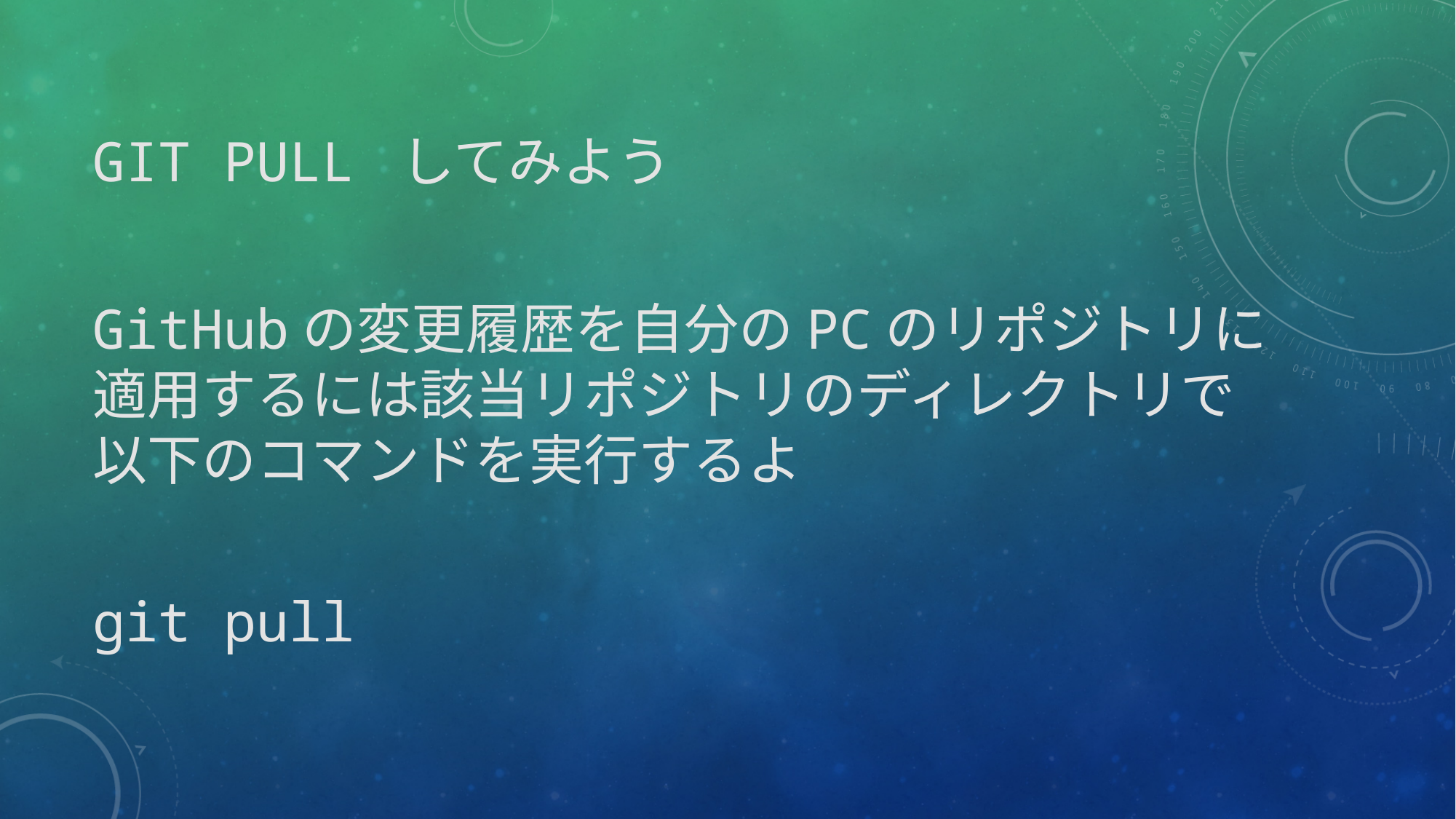

# git pull してみよう
GitHubの変更履歴を自分のPCのリポジトリに適用するには該当リポジトリのディレクトリで以下のコマンドを実行するよ

git pull